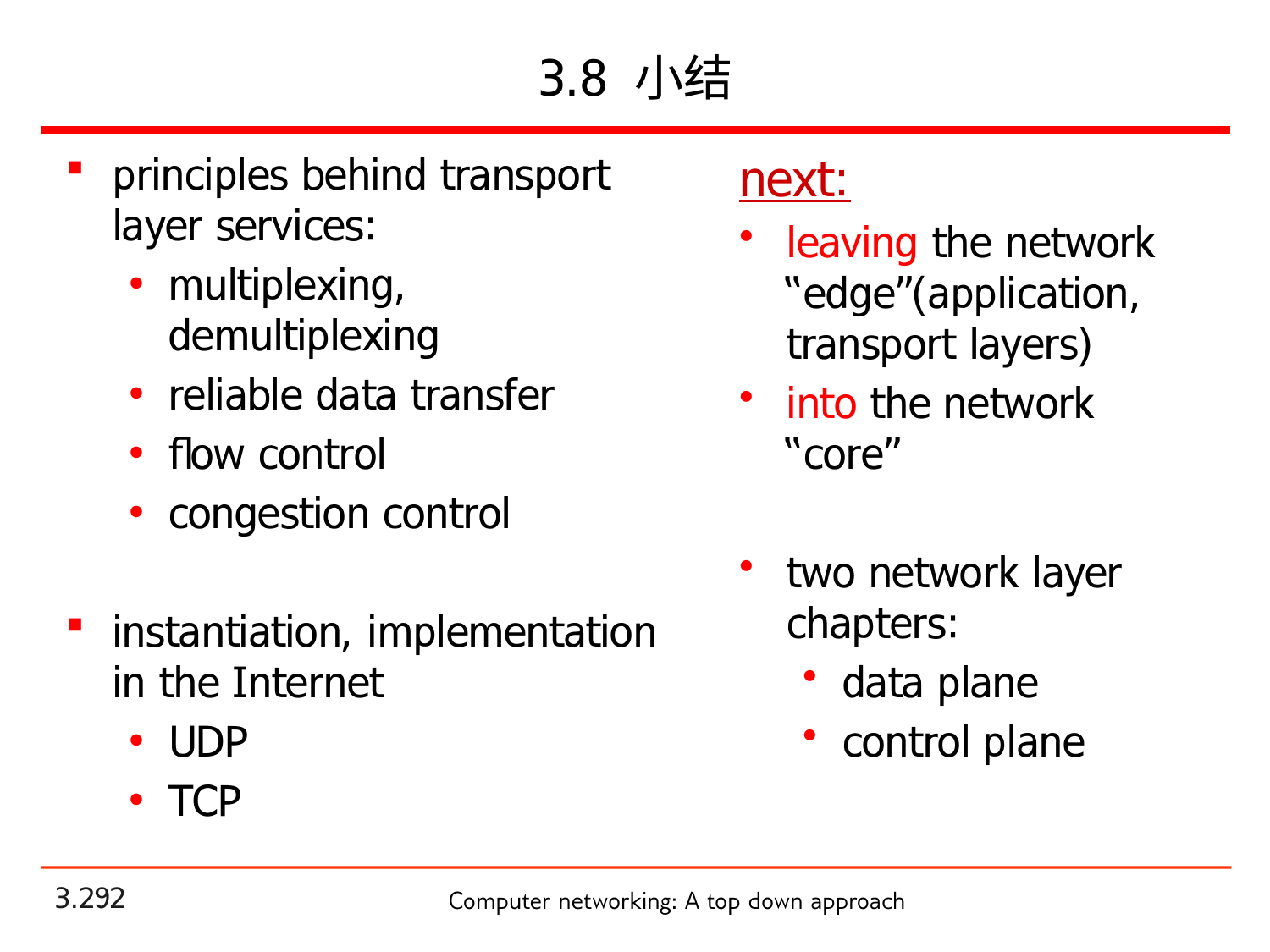

# 3.8 小结
principles behind transport layer services:
multiplexing, demultiplexing
reliable data transfer
flow control
congestion control

instantiation, implementation in the Internet
UDP
TCP

next:
leaving the network “edge”(application, transport layers)
into the network “core”

two network layer chapters:
data plane
control plane

Computer networking: A top down approach